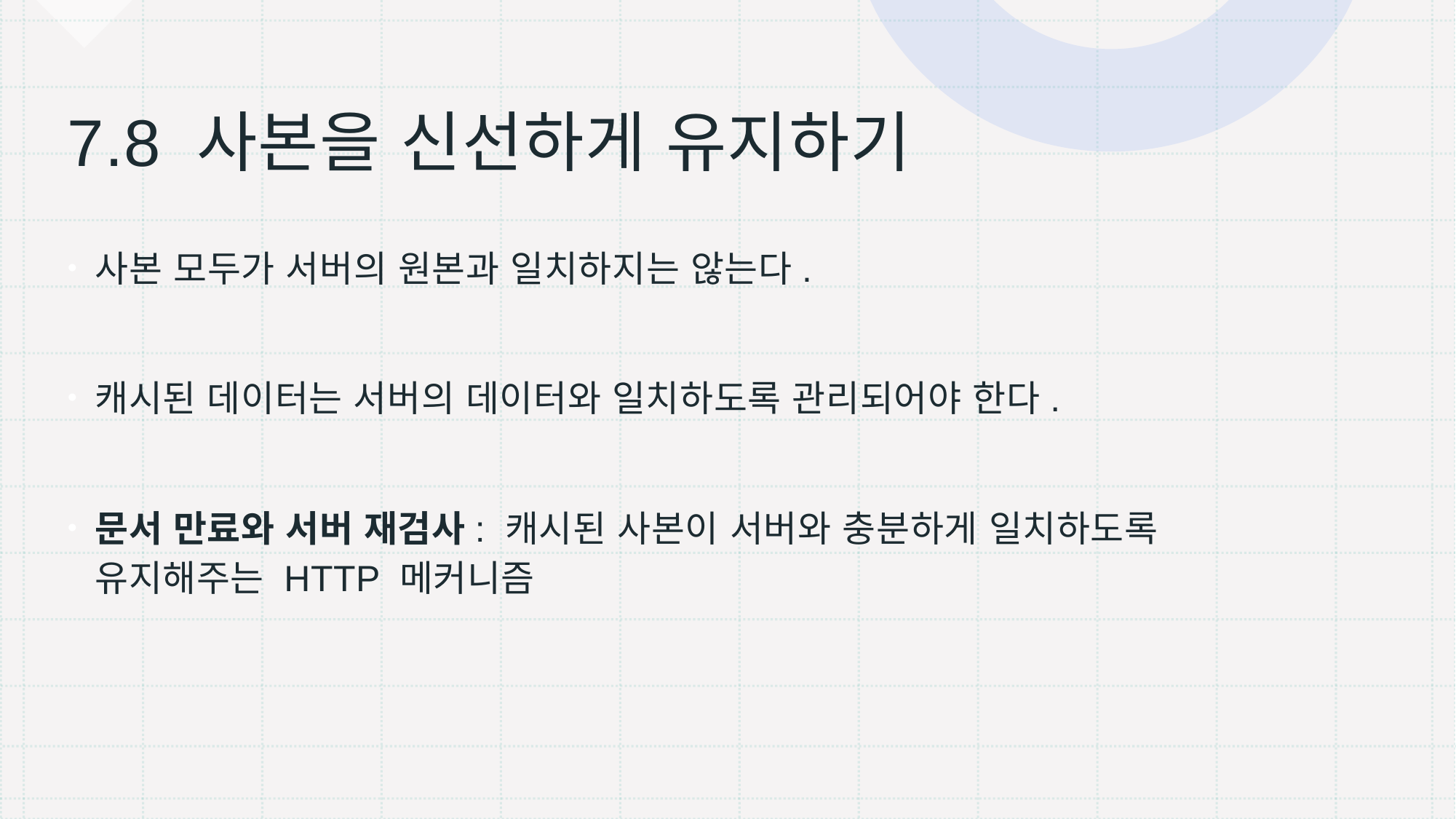

# 7.8 사본을 신선하게 유지하기
사본 모두가 서버의 원본과 일치하지는 않는다.

캐시된 데이터는 서버의 데이터와 일치하도록 관리되어야 한다.

문서 만료와 서버 재검사: 캐시된 사본이 서버와 충분하게 일치하도록 유지해주는 HTTP 메커니즘